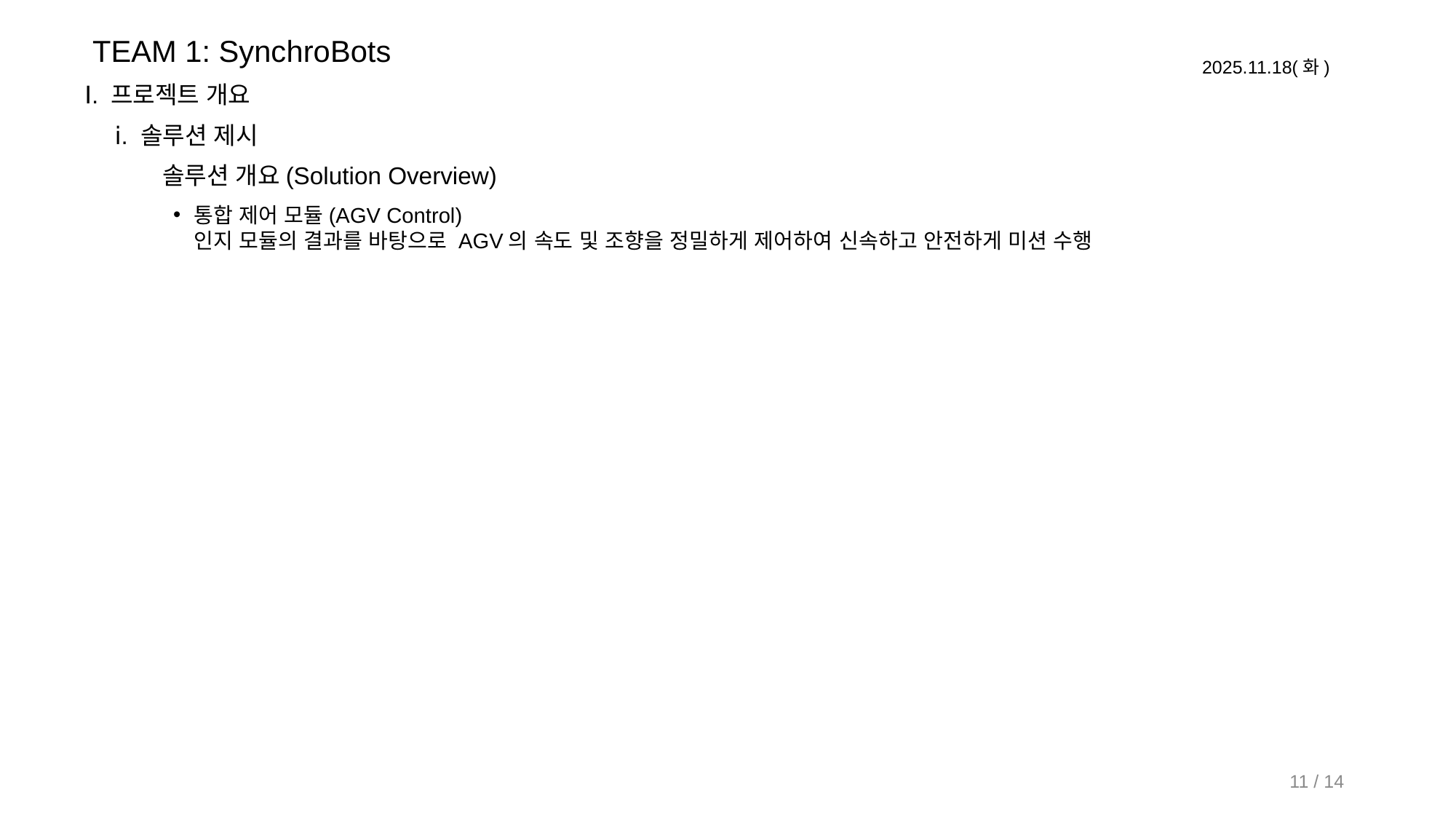

TEAM 1: SynchroBots
Ⅰ. 프로젝트 개요
ⅰ. 솔루션 제시
솔루션 개요(Solution Overview)
통합 제어 모듈(AGV Control)
인지 모듈의 결과를 바탕으로 AGV의 속도 및 조향을 정밀하게 제어하여 신속하고 안전하게 미션 수행
11 / 14